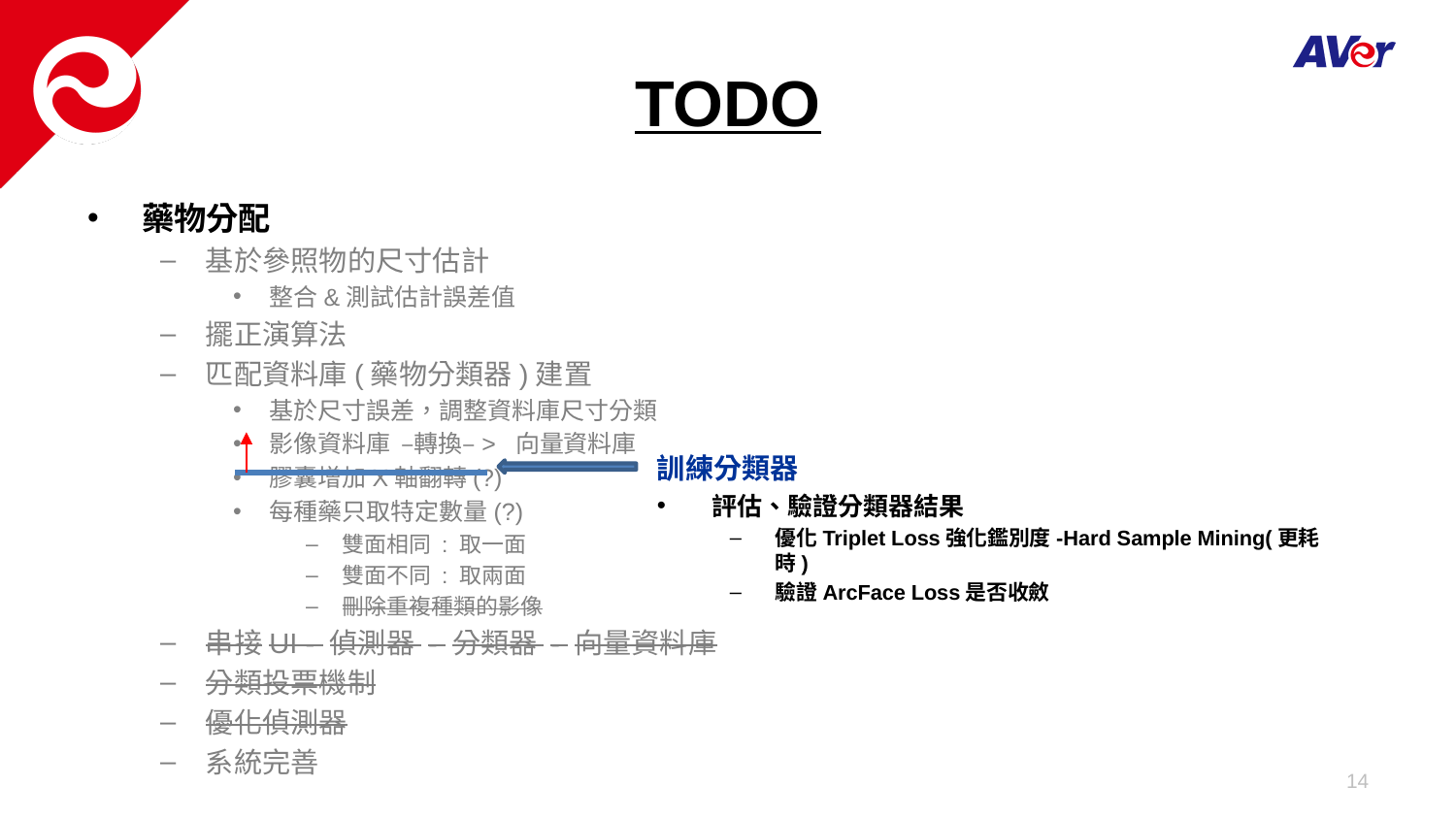

# TODO
藥物分配
基於參照物的尺寸估計
整合&測試估計誤差值
擺正演算法
匹配資料庫(藥物分類器)建置
基於尺寸誤差，調整資料庫尺寸分類
影像資料庫  –轉換–>  向量資料庫
膠囊增加X軸翻轉(?)
每種藥只取特定數量(?)
雙面相同 : 取一面
雙面不同 : 取兩面
刪除重複種類的影像
串接UI - 偵測器 - 分類器 - 向量資料庫
分類投票機制
優化偵測器
系統完善
訓練分類器
評估、驗證分類器結果
優化Triplet Loss強化鑑別度-Hard Sample Mining(更耗時)
驗證ArcFace Loss是否收斂

14